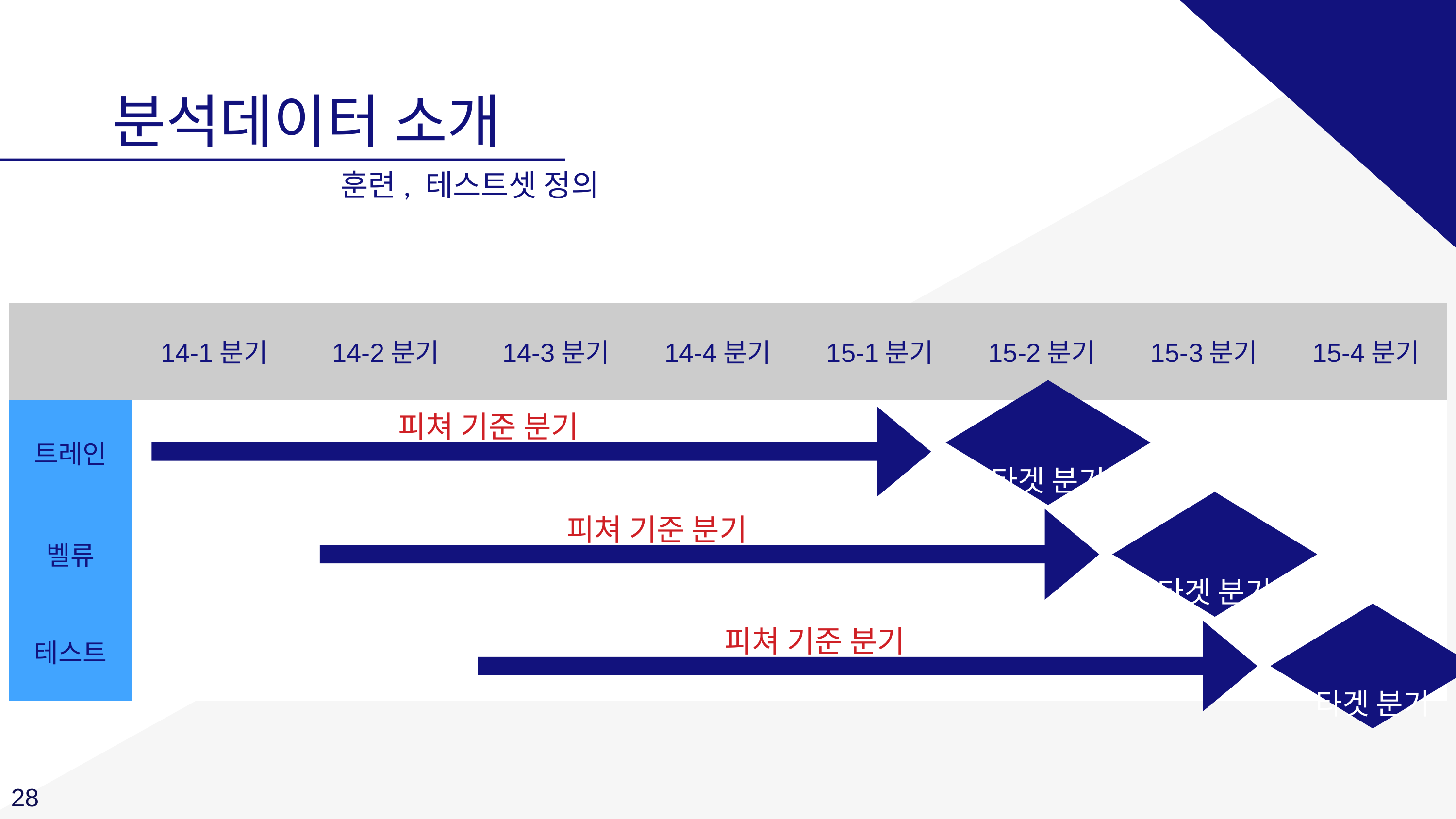

분석데이터 소개

훈련, 테스트셋 정의
|  | 14-1분기 | 14-2분기 | 14-3분기 | 14-4분기 | 15-1분기 | 15-2분기 | 15-3분기 | 15-4분기 |
| --- | --- | --- | --- | --- | --- | --- | --- | --- |
| 트레인 |  |  |  |  |  |  |  |  |
| 벨류 |  |  |  |  |  |  |  |  |
| 테스트 |  |  |  |  |  |  |  |  |

타겟 분기
피쳐 기준 분기

타겟 분기
피쳐 기준 분기

타겟 분기
피쳐 기준 분기

28